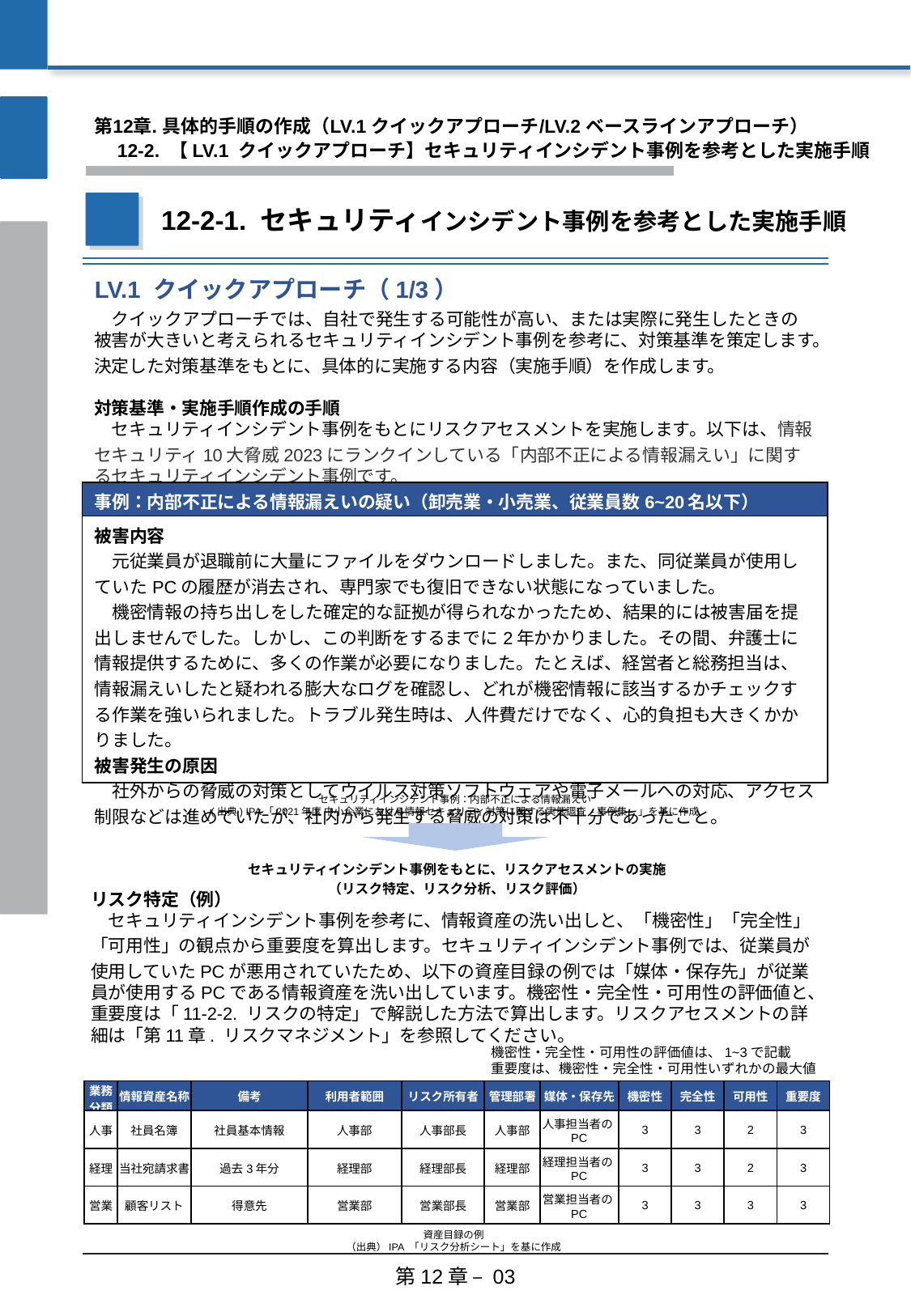

第12章. 具体的手順の作成（LV.1 クイックアプローチ/LV.2 ベースラインアプローチ）
　12-2. 【LV.1 クイックアプローチ】セキュリティインシデント事例を参考とした実施手順
12-2-1. セキュリティインシデント事例を参考とした実施手順
LV.1 クイックアプローチ（1/3）
　クイックアプローチでは、自社で発生する可能性が高い、または実際に発生したときの被害が大きいと考えられるセキュリティインシデント事例を参考に、対策基準を策定します。決定した対策基準をもとに、具体的に実施する内容（実施手順）を作成します。

対策基準・実施手順作成の手順
　セキュリティインシデント事例をもとにリスクアセスメントを実施します。以下は、情報セキュリティ10大脅威2023にランクインしている「内部不正による情報漏えい」に関するセキュリティインシデント事例です。
| 事例：内部不正による情報漏えいの疑い（卸売業・小売業、従業員数6~20名以下） |
| --- |
| 被害内容 　元従業員が退職前に大量にファイルをダウンロードしました。また、同従業員が使用していたPCの履歴が消去され、専門家でも復旧できない状態になっていました。 　機密情報の持ち出しをした確定的な証拠が得られなかったため、結果的には被害届を提出しませんでした。しかし、この判断をするまでに2年かかりました。その間、弁護士に情報提供するために、多くの作業が必要になりました。たとえば、経営者と総務担当は、情報漏えいしたと疑われる膨大なログを確認し、どれが機密情報に該当するかチェックする作業を強いられました。トラブル発生時は、人件費だけでなく、心的負担も大きくかかりました。 被害発生の原因 　社外からの脅威の対策としてウイルス対策ソフトウェアや電子メールへの対応、アクセス制限などは進めていたが、社内から発生する脅威の対策は不十分であったこと。 |
セキュリティインシデント事例：内部不正による情報漏えい
(出典) IPA「2021年度 中小企業における情報セキュリティ対策に関する実態調査 -事例集- 」を基に作成

セキュリティインシデント事例をもとに、リスクアセスメントの実施
（リスク特定、リスク分析、リスク評価）
リスク特定（例）
　セキュリティインシデント事例を参考に、情報資産の洗い出しと、「機密性」「完全性」「可用性」の観点から重要度を算出します。セキュリティインシデント事例では、従業員が使用していたPCが悪用されていたため、以下の資産目録の例では「媒体・保存先」が従業員が使用するPCである情報資産を洗い出しています。機密性・完全性・可用性の評価値と、重要度は「11-2-2. リスクの特定」で解説した方法で算出します。リスクアセスメントの詳細は「第11章. リスクマネジメント」を参照してください。
機密性・完全性・可用性の評価値は、1~3で記載
重要度は、機密性・完全性・可用性いずれかの最大値
| 業務 分類 | 情報資産名称 | 備考 | 利用者範囲 | リスク所有者 | 管理部署 | 媒体・保存先 | 機密性 | 完全性 | 可用性 | 重要度 |
| --- | --- | --- | --- | --- | --- | --- | --- | --- | --- | --- |
| 人事 | 社員名簿 | 社員基本情報 | 人事部 | 人事部長 | 人事部 | 人事担当者のPC | 3 | 3 | 2 | 3 |
| 経理 | 当社宛請求書 | 過去3年分 | 経理部 | 経理部長 | 経理部 | 経理担当者のPC | 3 | 3 | 2 | 3 |
| 営業 | 顧客リスト | 得意先 | 営業部 | 営業部長 | 営業部 | 営業担当者のPC | 3 | 3 | 3 | 3 |
資産目録の例
（出典）IPA 「リスク分析シート」を基に作成
第12章 – 03